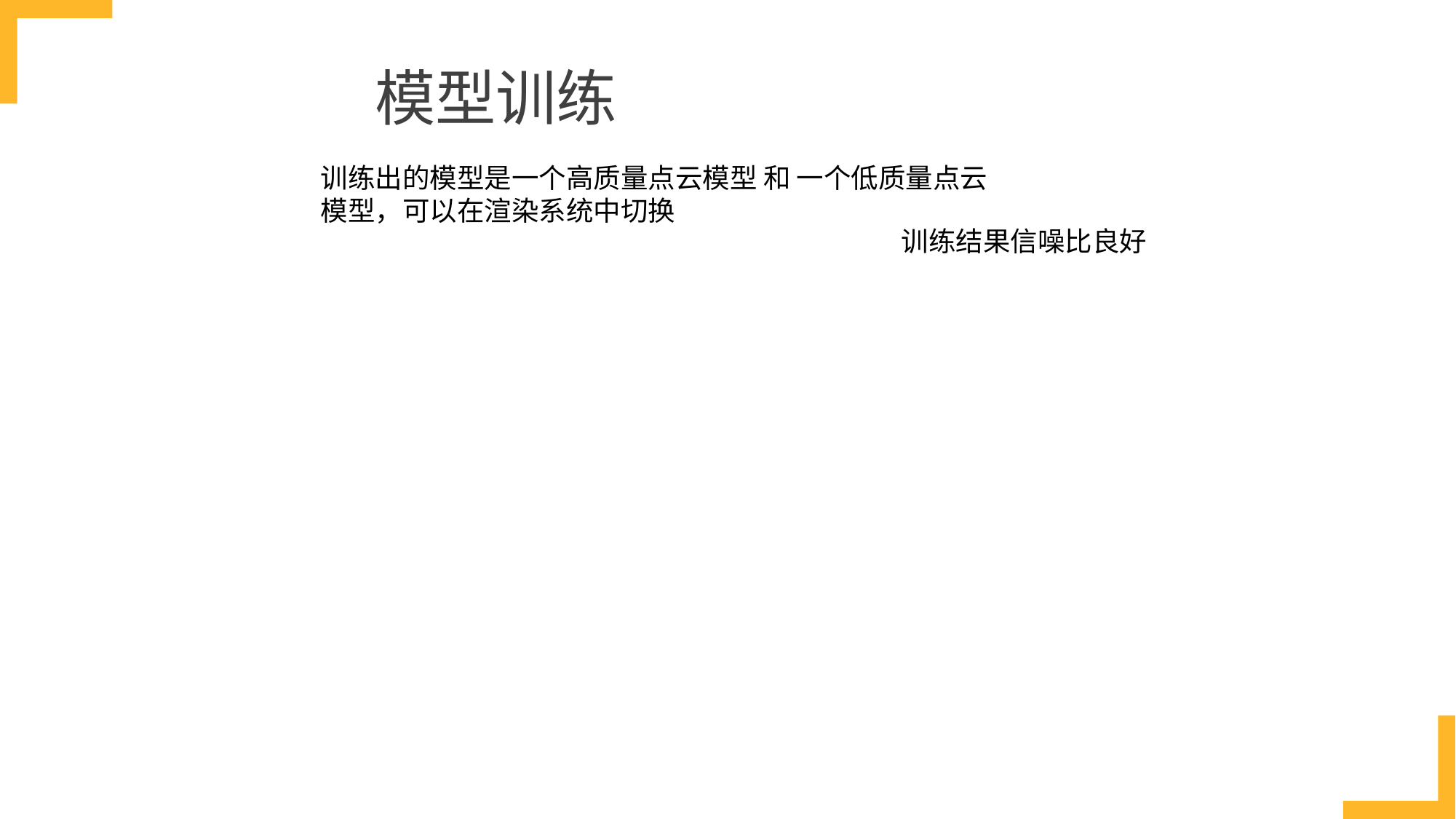

模型训练
训练出的模型是一个高质量点云模型 和 一个低质量点云模型，可以在渲染系统中切换
训练结果信噪比良好